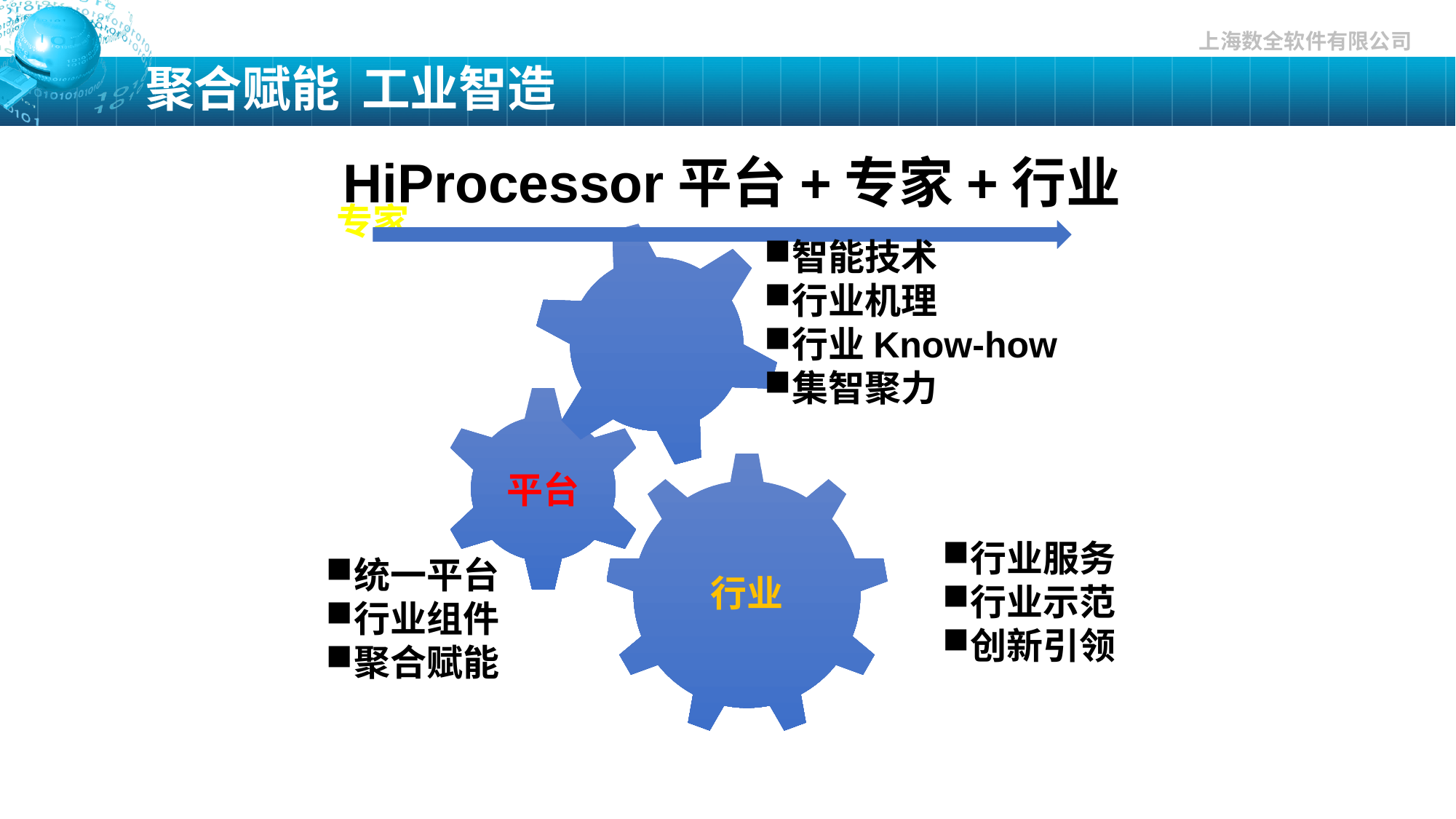

# 聚合赋能  工业智造
HiProcessor平台+专家+行业
行业
平台
专家
智能技术
行业机理
行业Know-how
集智聚力
行业服务
行业示范
创新引领
统一平台
行业组件
聚合赋能